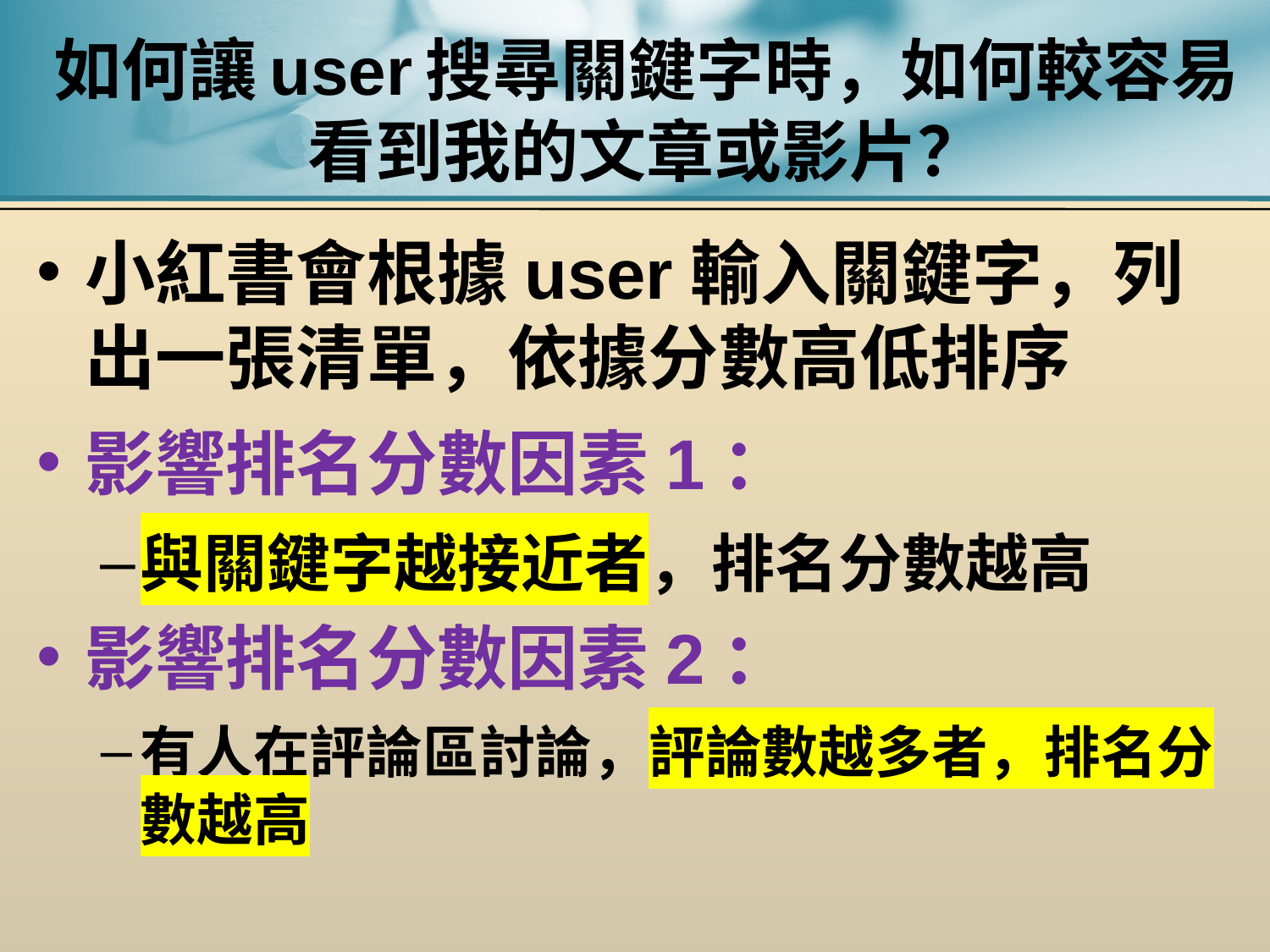

# 如何讓user搜尋關鍵字時，如何較容易看到我的文章或影片？
小紅書會根據user輸入關鍵字，列出一張清單，依據分數高低排序
影響排名分數因素1：
與關鍵字越接近者，排名分數越高
影響排名分數因素2：
有人在評論區討論，評論數越多者，排名分數越高